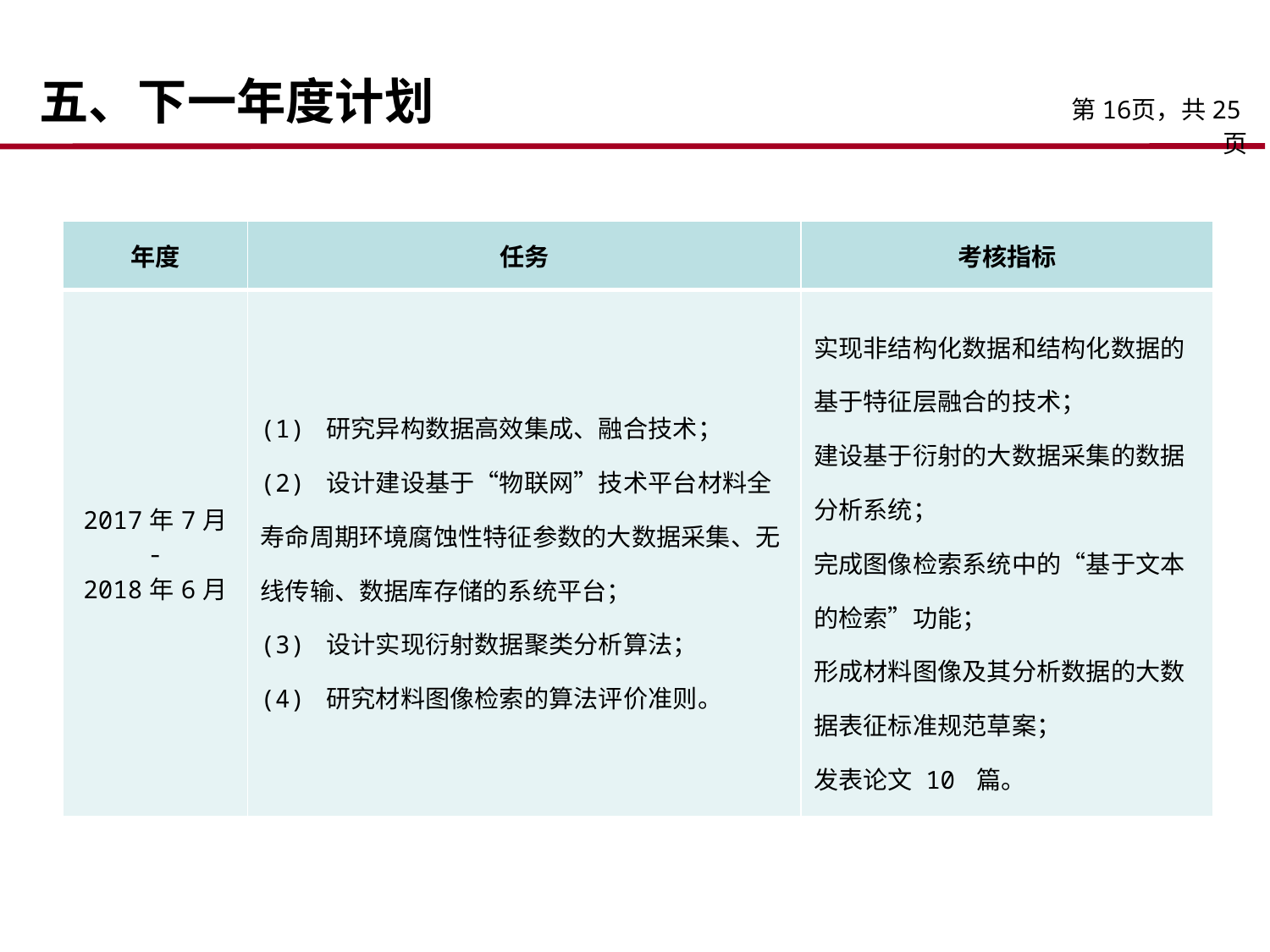

五、下一年度计划
第16页，共25页
| 年度 | 任务 | 考核指标 |
| --- | --- | --- |
| 2017年7月 - 2018年6月 | (1) 研究异构数据高效集成、融合技术； (2) 设计建设基于“物联网”技术平台材料全寿命周期环境腐蚀性特征参数的大数据采集、无线传输、数据库存储的系统平台； (3) 设计实现衍射数据聚类分析算法； (4) 研究材料图像检索的算法评价准则。 | 实现非结构化数据和结构化数据的基于特征层融合的技术； 建设基于衍射的大数据采集的数据分析系统； 完成图像检索系统中的“基于文本的检索”功能； 形成材料图像及其分析数据的大数据表征标准规范草案； 发表论文 10 篇。 |